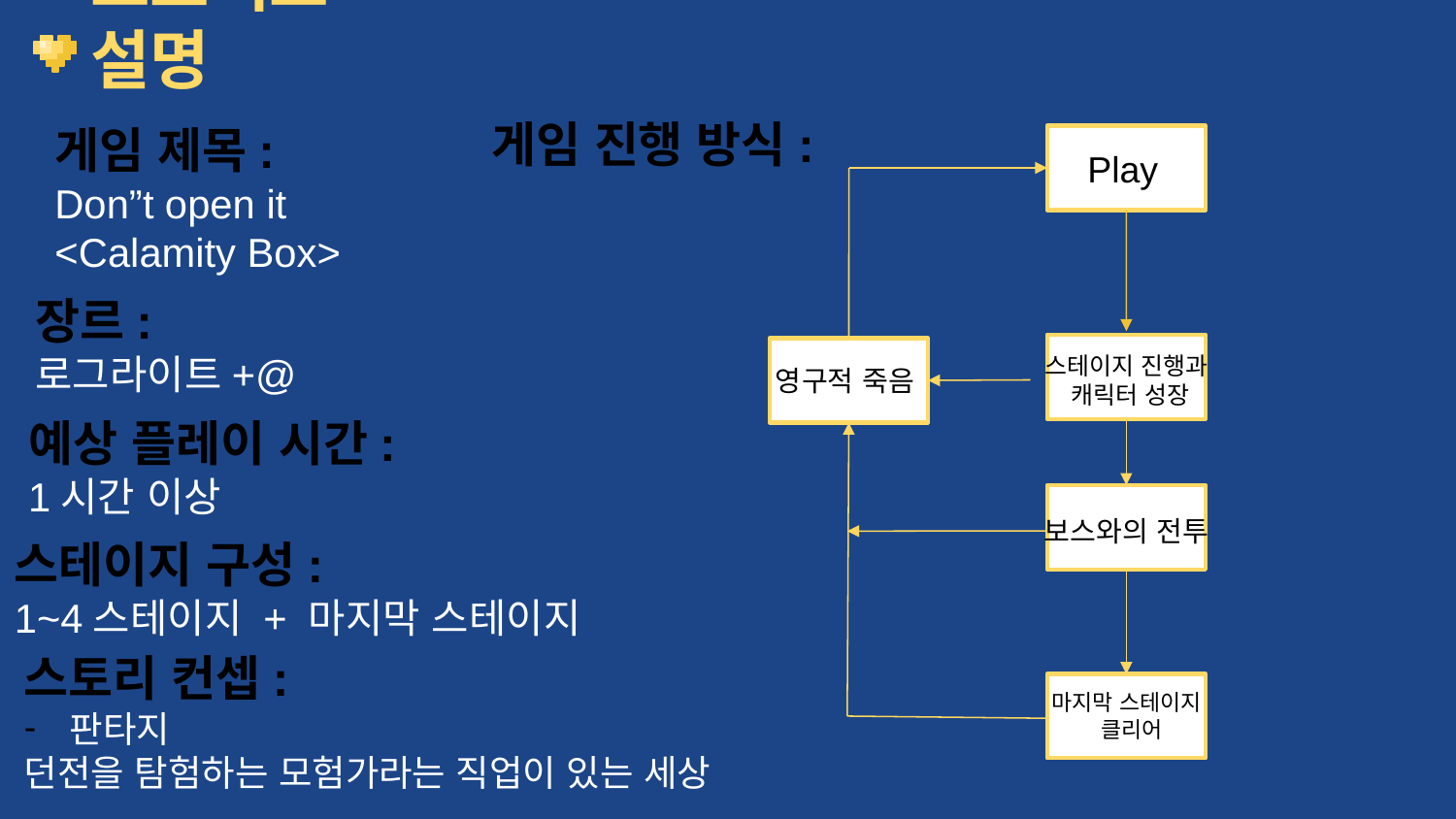

# 프로젝트 설명

게임 진행 방식:

게임 제목:
Don”t open it
<Calamity Box>

Play
장르:
로그라이트+@

스테이지 진행과
   캐릭터 성장
영구적 죽음
예상 플레이 시간:
1시간 이상

보스와의 전투
스테이지 구성:
1~4스테이지 + 마지막 스테이지
스토리 컨셉:
판타지
던전을 탐험하는 모험가라는 직업이 있는 세상

마지막 스테이지
       클리어